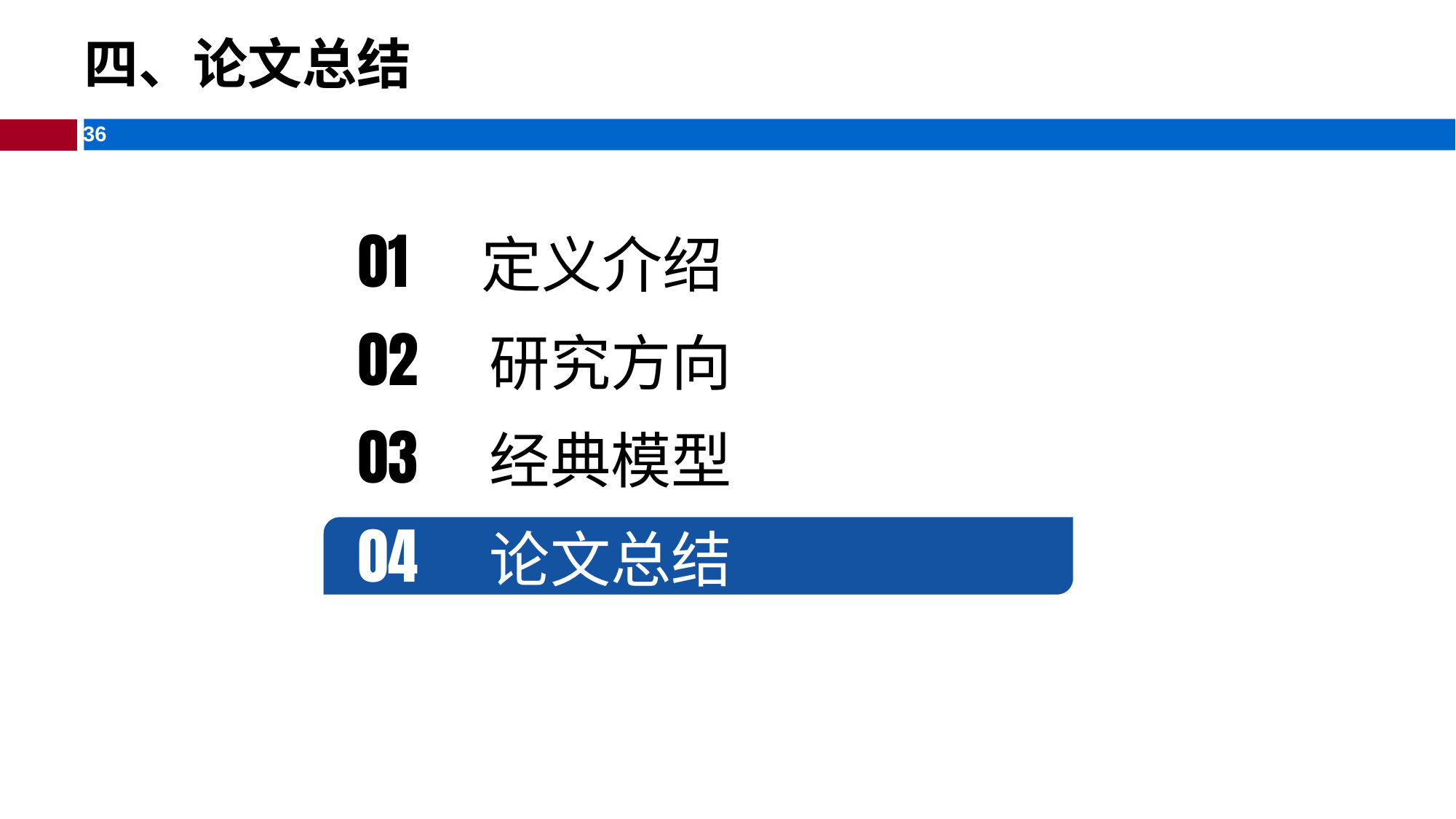

# 四、论文总结
01    定义介绍
02    研究方向
03    经典模型

04    论文总结